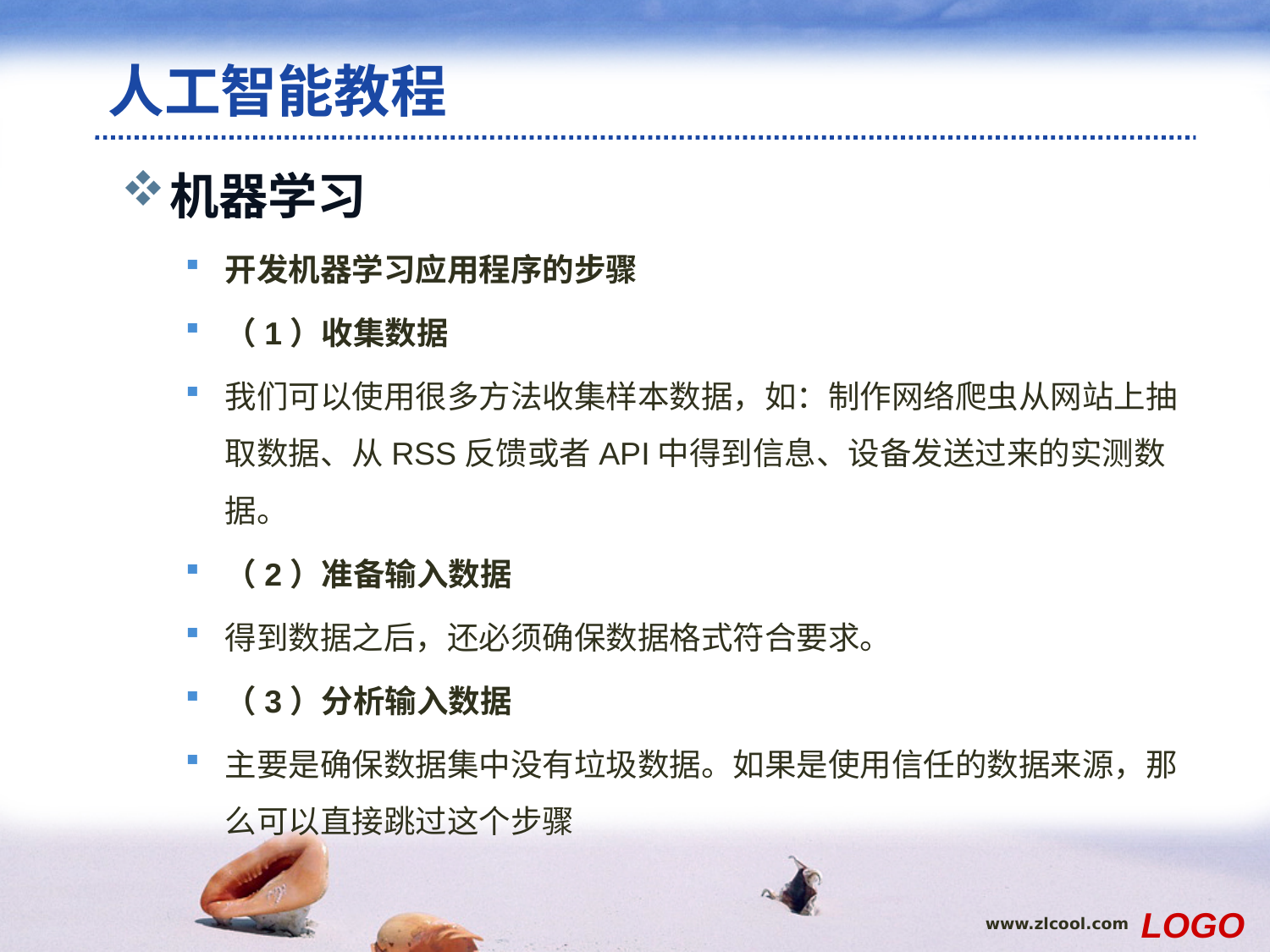

# 人工智能教程
机器学习
开发机器学习应用程序的步骤
（1）收集数据
我们可以使用很多方法收集样本数据，如：制作网络爬虫从网站上抽取数据、从RSS反馈或者API中得到信息、设备发送过来的实测数据。
（2）准备输入数据
得到数据之后，还必须确保数据格式符合要求。
（3）分析输入数据
主要是确保数据集中没有垃圾数据。如果是使用信任的数据来源，那么可以直接跳过这个步骤

LOGO
www.zlcool.com